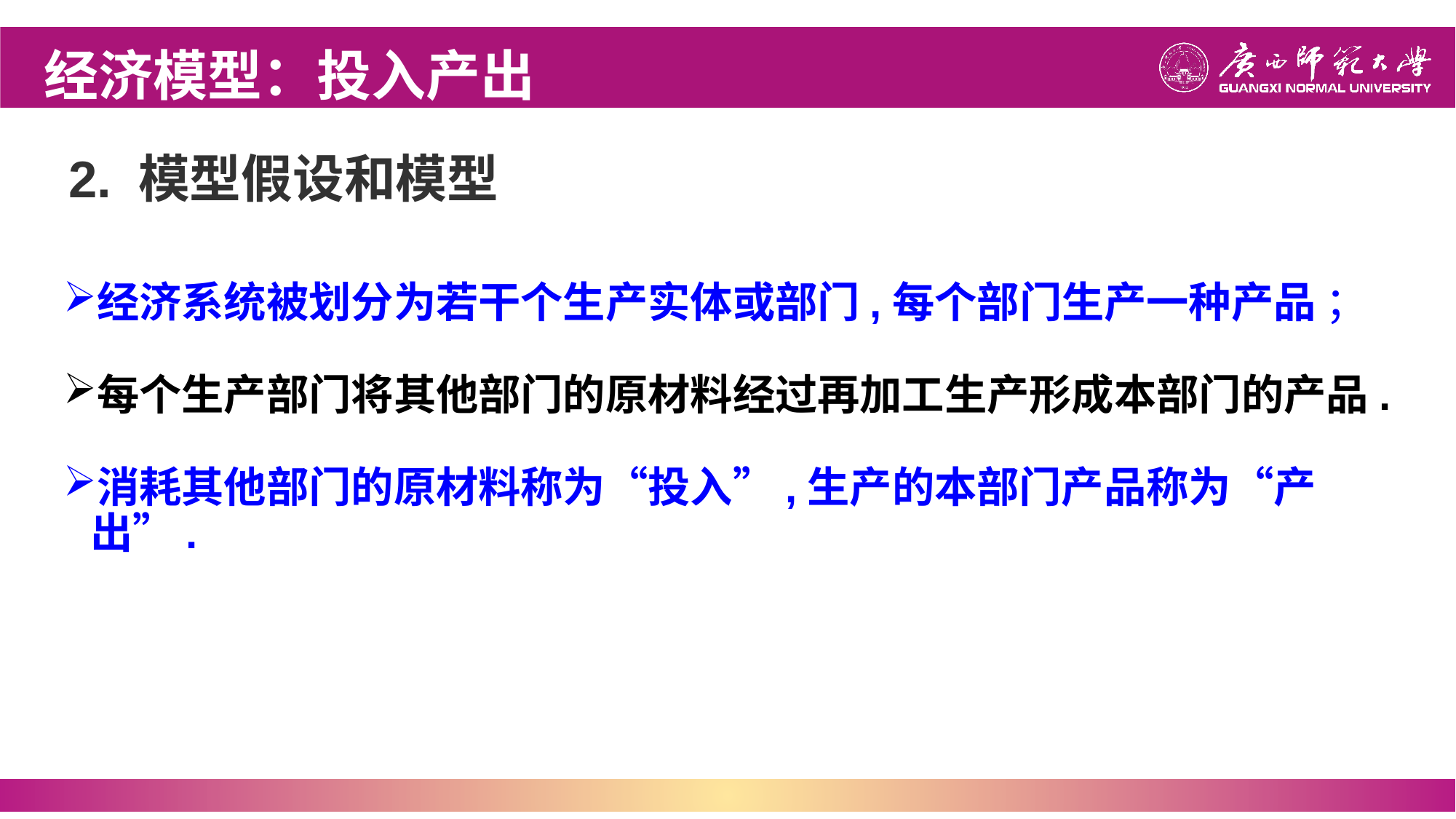

经济模型：投入产出
# 2. 模型假设和模型
经济系统被划分为若干个生产实体或部门,每个部门生产一种产品 ；
每个生产部门将其他部门的原材料经过再加工生产形成本部门的产品.
消耗其他部门的原材料称为“投入”,生产的本部门产品称为“产出”.